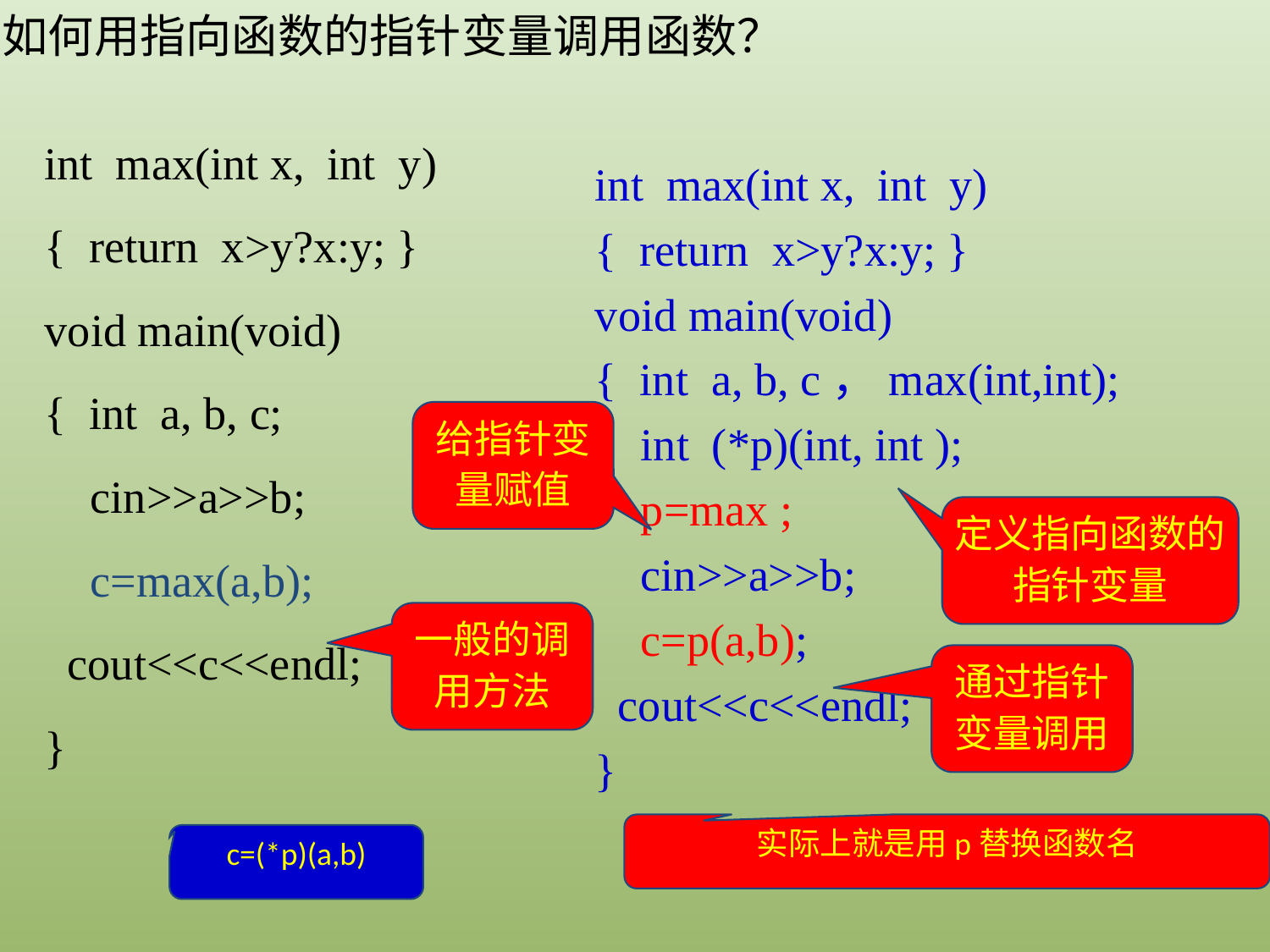

如何用指向函数的指针变量调用函数？
int  max(int x,  int  y)
{  return  x>y?x:y; }
void main(void)
{  int  a, b, c;
    cin>>a>>b;
    c=max(a,b);
  cout<<c<<endl;
}
int  max(int x,  int  y)
{  return  x>y?x:y; }
void main(void)
{  int  a, b, c，max(int,int);
    int  (*p)(int, int );
    p=max ;
    cin>>a>>b;
    c=p(a,b);
  cout<<c<<endl;
}
给指针变量赋值
定义指向函数的指针变量
一般的调用方法
通过指针变量调用
实际上就是用p替换函数名
c=(*p)(a,b)
494